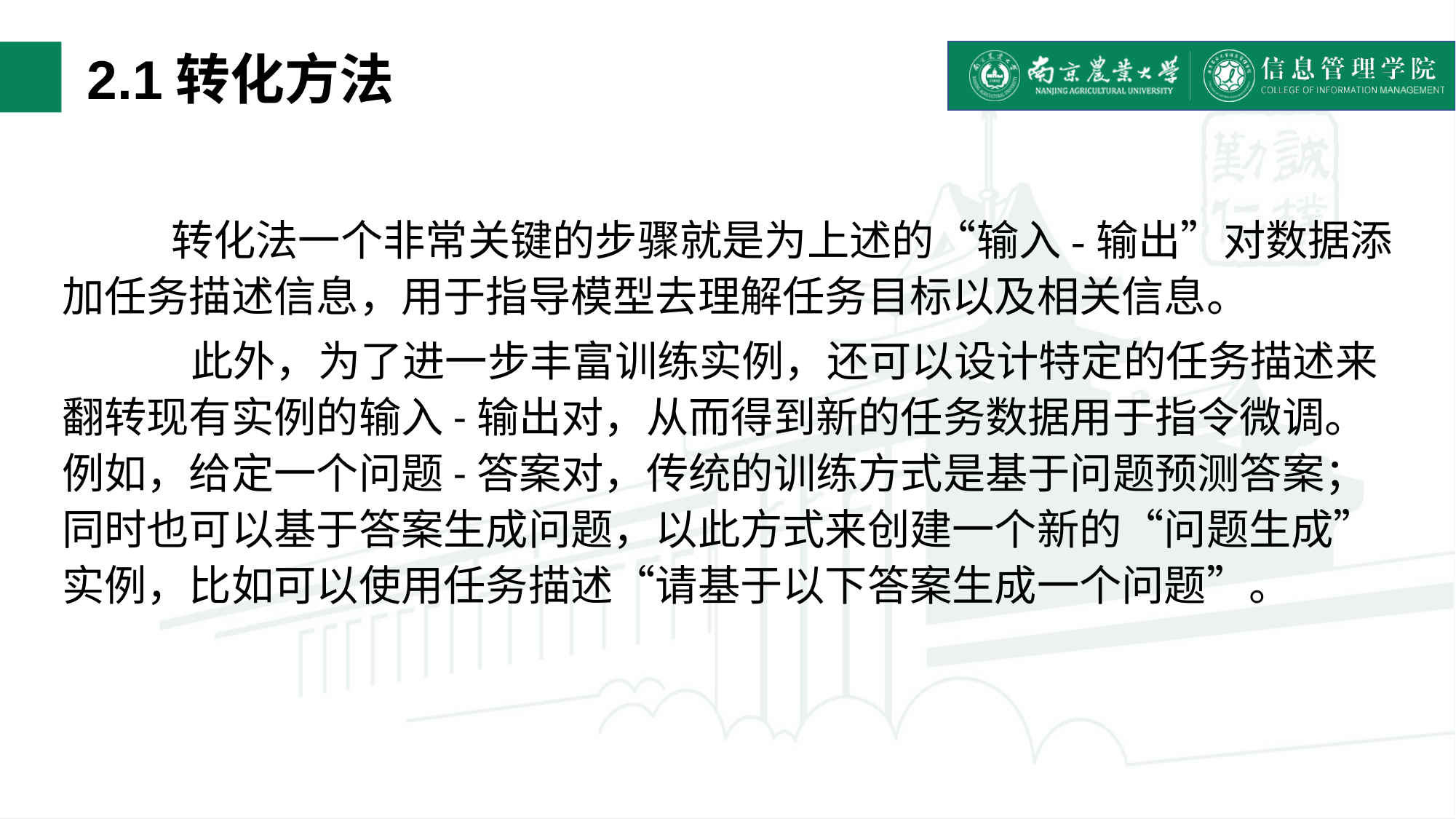

# 2.1转化方法

	转化法一个非常关键的步骤就是为上述的“输入-输出”对数据添加任务描述信息，用于指导模型去理解任务目标以及相关信息。
  	 此外，为了进一步丰富训练实例，还可以设计特定的任务描述来翻转现有实例的输入-输出对，从而得到新的任务数据用于指令微调。例如，给定一个问题-答案对，传统的训练方式是基于问题预测答案；同时也可以基于答案生成问题，以此方式来创建一个新的“问题生成”实例，比如可以使用任务描述“请基于以下答案生成一个问题”。